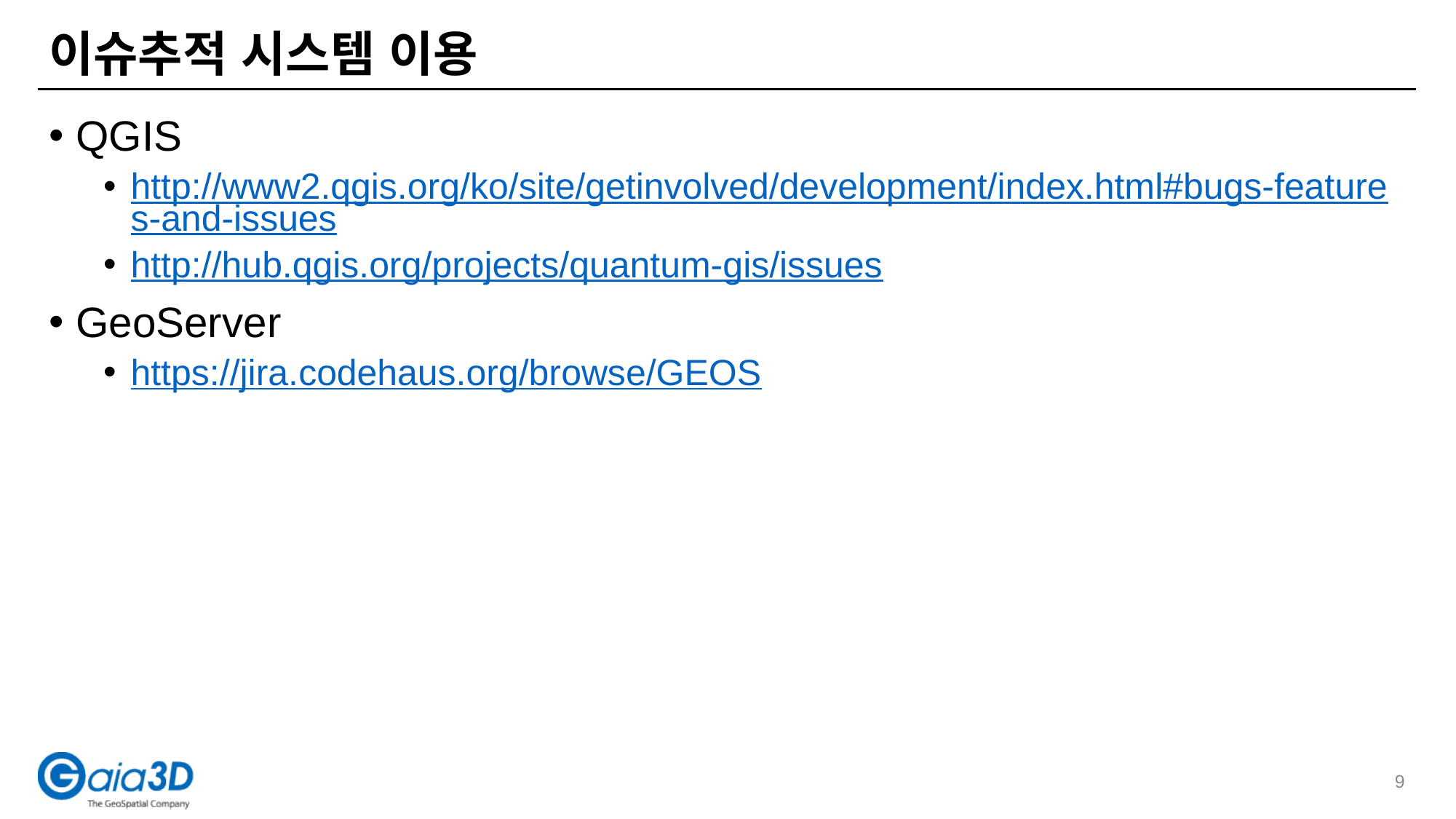

# 이슈추적 시스템 이용
QGIS
http://www2.qgis.org/ko/site/getinvolved/development/index.html#bugs-features-and-issues
http://hub.qgis.org/projects/quantum-gis/issues
GeoServer
https://jira.codehaus.org/browse/GEOS

9